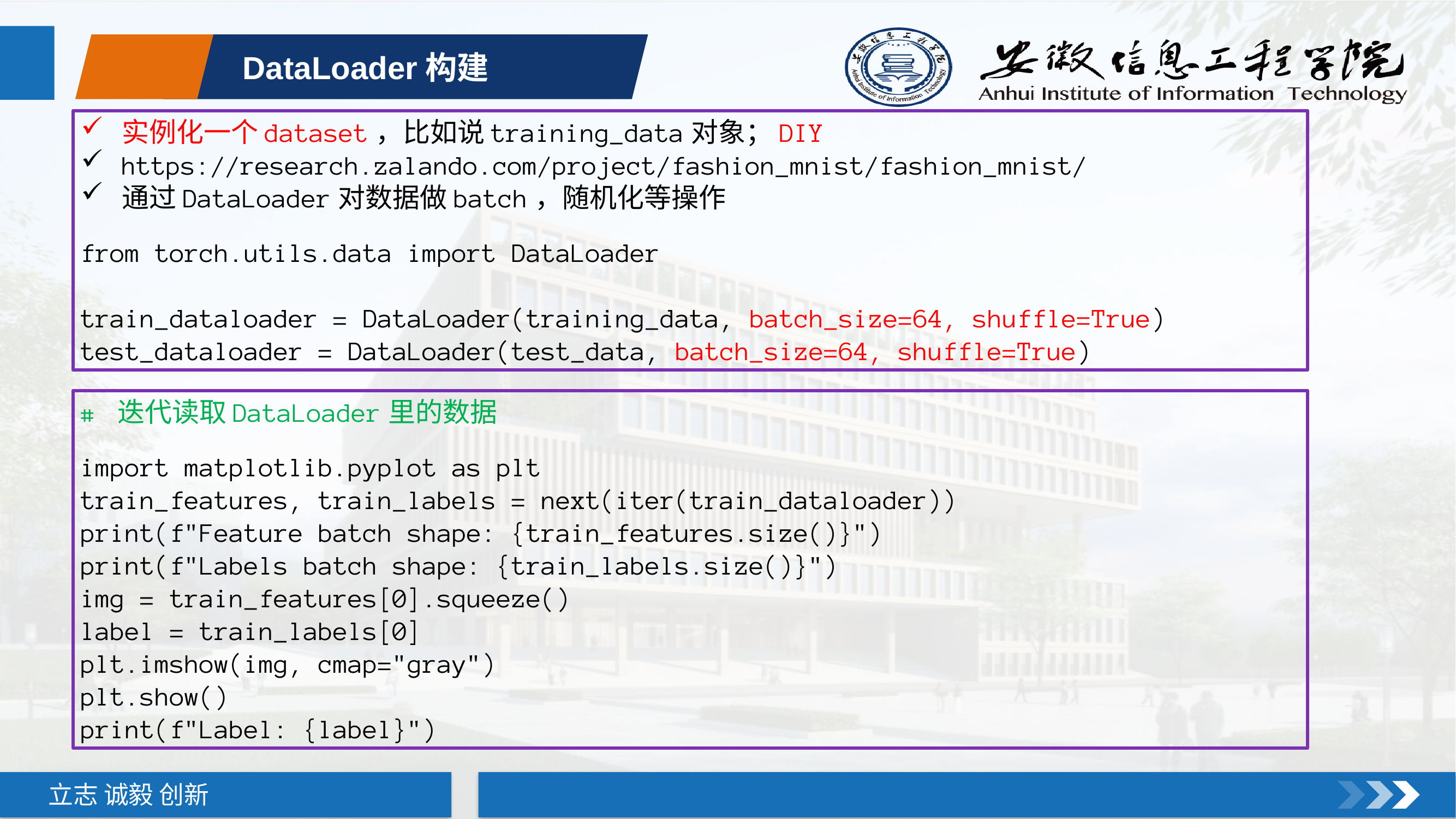

DataLoader构建
实例化一个dataset，比如说training_data对象；DIY
https://research.zalando.com/project/fashion_mnist/fashion_mnist/
通过DataLoader对数据做batch，随机化等操作

from torch.utils.data import DataLoader

train_dataloader = DataLoader(training_data, batch_size=64, shuffle=True)
test_dataloader = DataLoader(test_data, batch_size=64, shuffle=True)
# 迭代读取DataLoader里的数据

import matplotlib.pyplot as plt
train_features, train_labels = next(iter(train_dataloader))
print(f"Feature batch shape: {train_features.size()}")
print(f"Labels batch shape: {train_labels.size()}")
img = train_features[0].squeeze()
label = train_labels[0]
plt.imshow(img, cmap="gray")
plt.show()
print(f"Label: {label}")